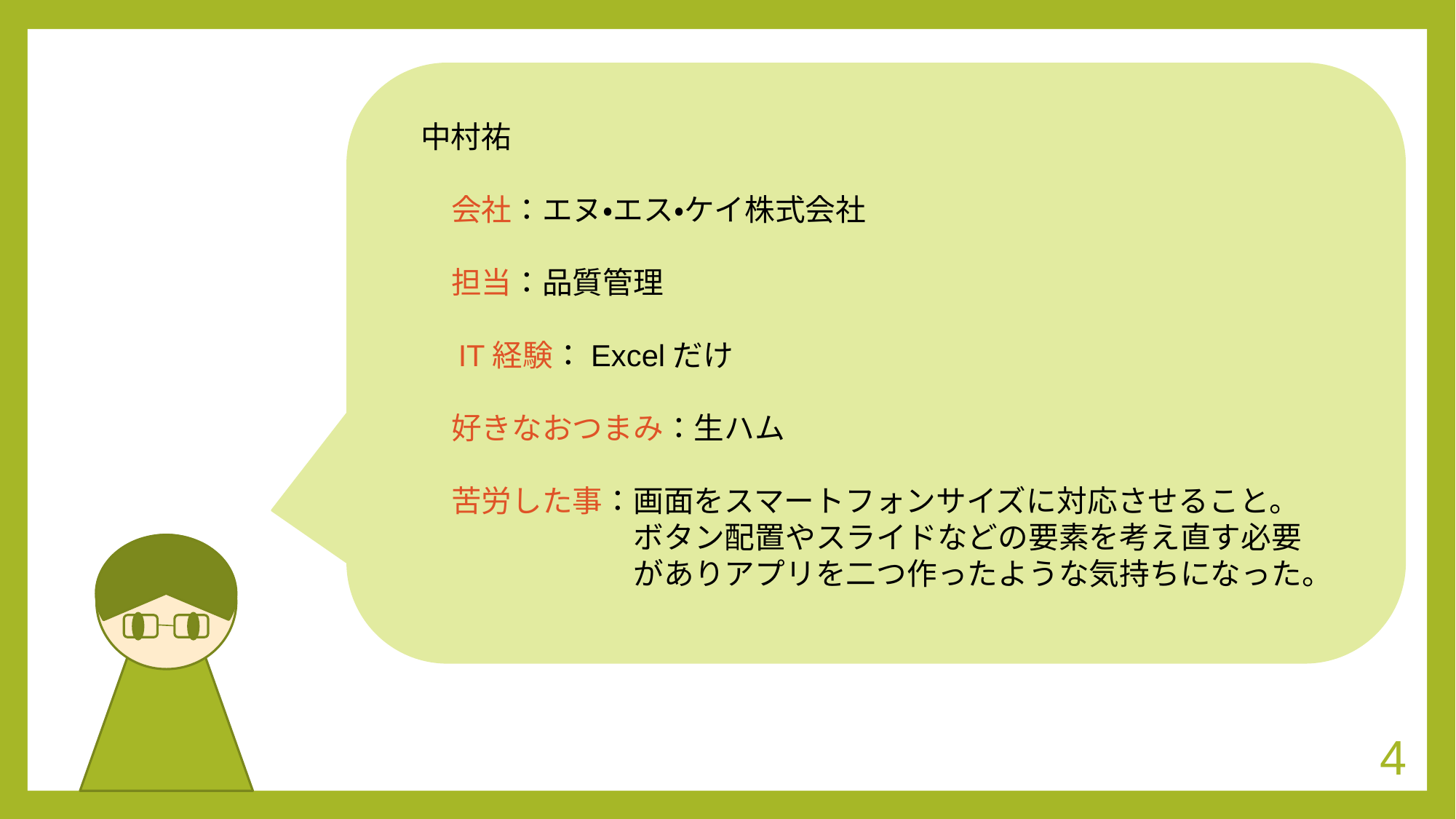

中村祐

　会社：エヌ・エス・ケイ株式会社

　担当：品質管理

　IT経験：Excelだけ

　好きなおつまみ：生ハム

　苦労した事：画面をスマートフォンサイズに対応させること。
　　　　　　　ボタン配置やスライドなどの要素を考え直す必要
　　　　　　　がありアプリを二つ作ったような気持ちになった。

4